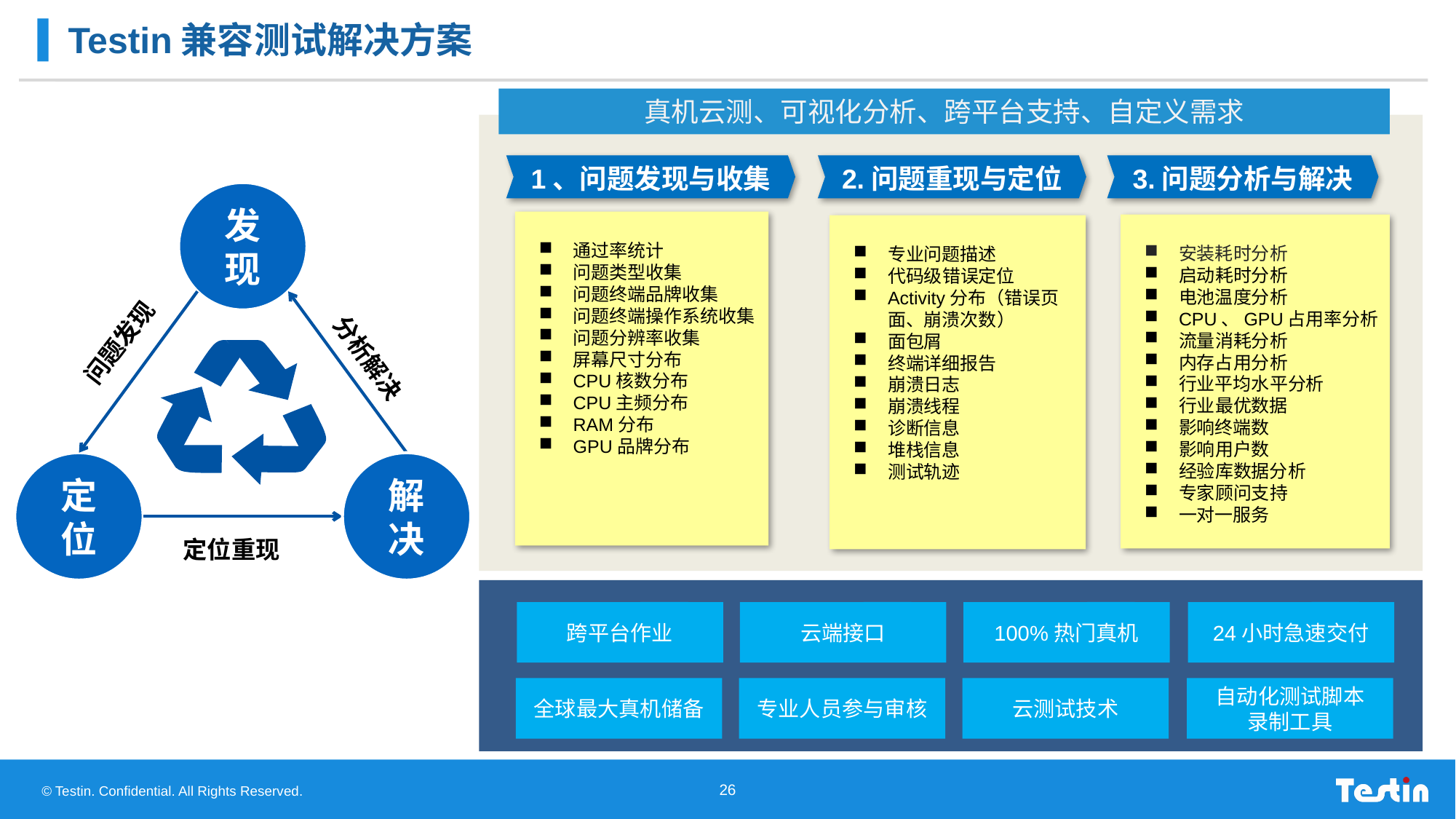

# Testin兼容测试解决方案
真机云测、可视化分析、跨平台支持、自定义需求

1、问题发现与收集
2.问题重现与定位
3.问题分析与解决
发现
定位
解决

问题发现
分析解决
定位重现

通过率统计
问题类型收集
问题终端品牌收集
问题终端操作系统收集
问题分辨率收集
屏幕尺寸分布
CPU核数分布
CPU主频分布
RAM分布
GPU品牌分布

安装耗时分析
启动耗时分析
电池温度分析
CPU、GPU占用率分析
流量消耗分析
内存占用分析
行业平均水平分析
行业最优数据
影响终端数
影响用户数
经验库数据分析
专家顾问支持
一对一服务

专业问题描述
代码级错误定位
Activity分布（错误页面、崩溃次数）
面包屑
终端详细报告
崩溃日志
崩溃线程
诊断信息
堆栈信息
测试轨迹

跨平台作业
云端接口
100%热门真机
24小时急速交付
全球最大真机储备
专业人员参与审核
云测试技术
自动化测试脚本
录制工具
26
© Testin. Confidential. All Rights Reserved.